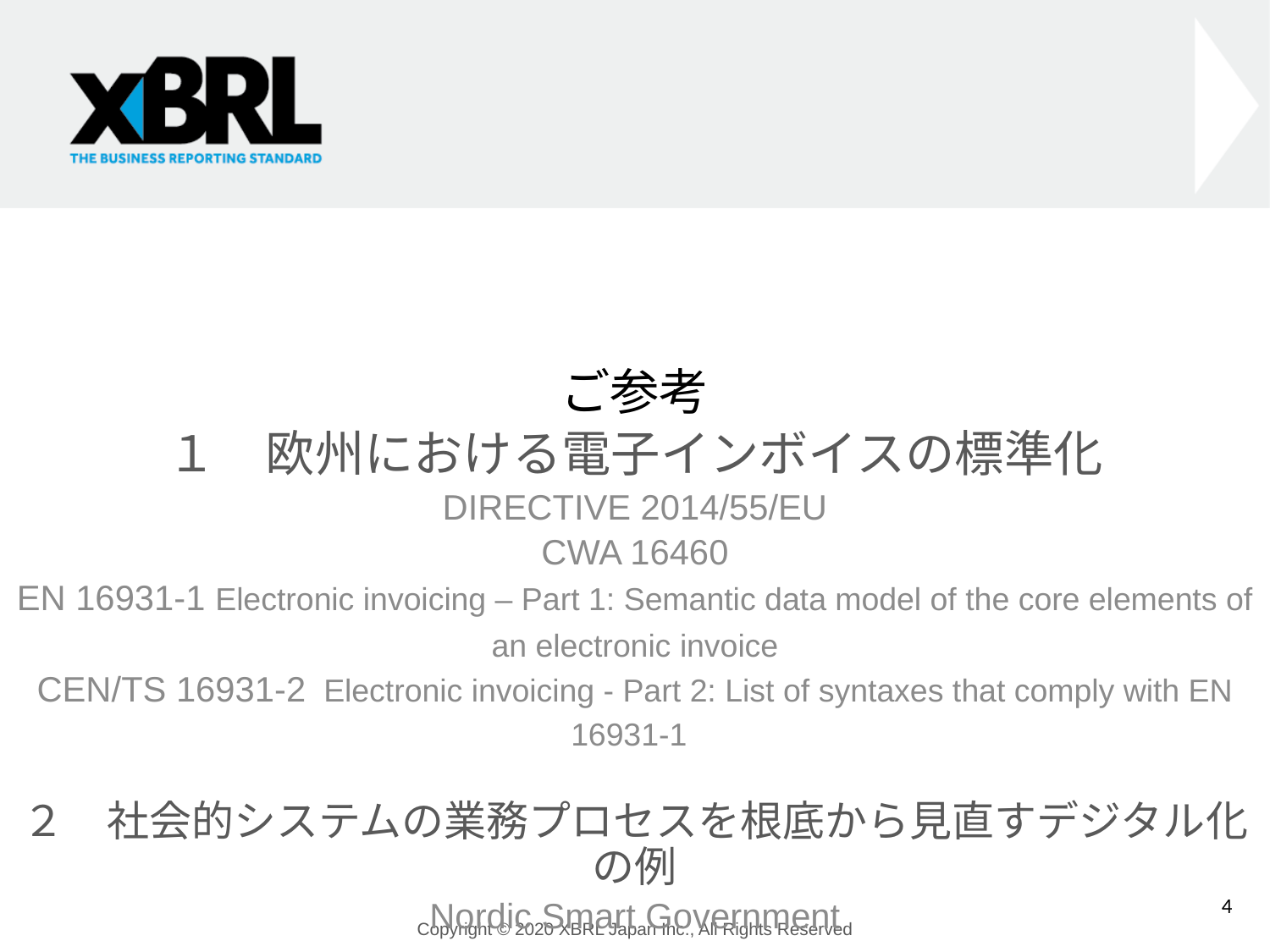

# ご参考
１　欧州における電子インボイスの標準化
DIRECTIVE 2014/55/EU
CWA 16460
EN 16931-1 Electronic invoicing – Part 1: Semantic data model of the core elements of an electronic invoice
CEN/TS 16931-2  Electronic invoicing - Part 2: List of syntaxes that comply with EN 16931-1

２　社会的システムの業務プロセスを根底から見直すデジタル化の例
Nordic Smart Government

4